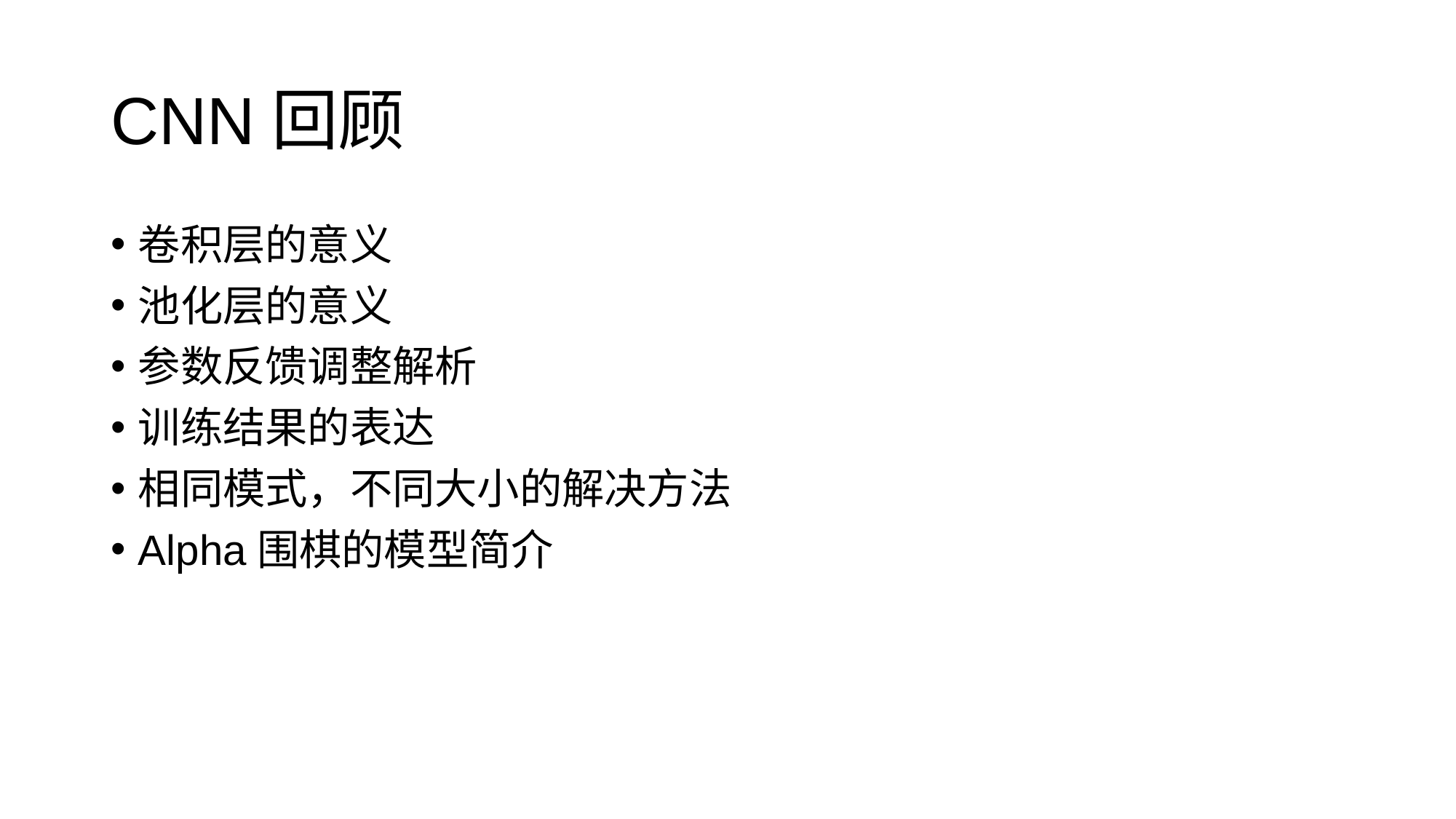

# CNN回顾
卷积层的意义
池化层的意义
参数反馈调整解析
训练结果的表达
相同模式，不同大小的解决方法
Alpha围棋的模型简介